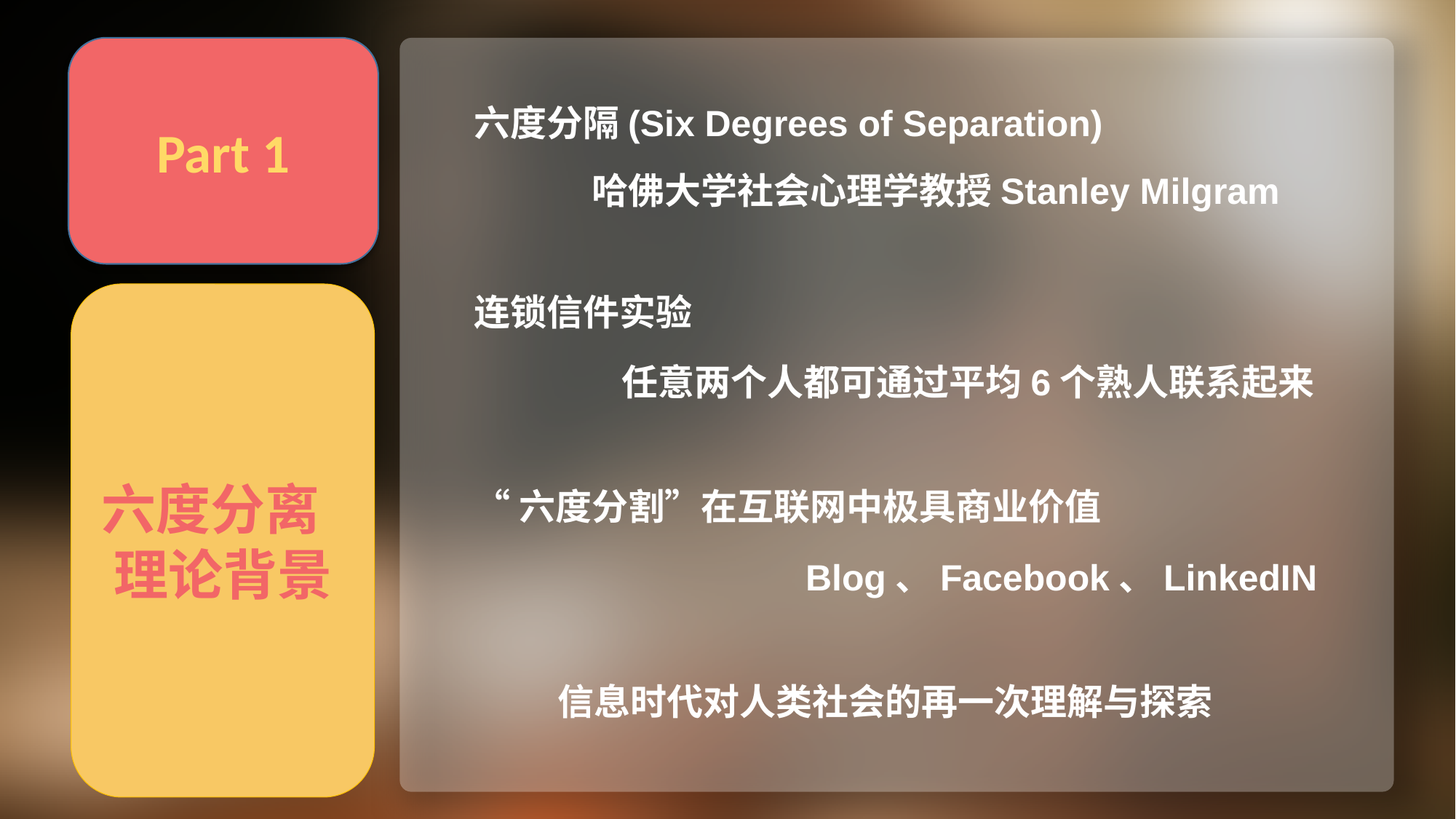

Part 1
六度分隔(Six Degrees of Separation)
化
哈佛大学社会心理学教授Stanley Milgram
六度分离   理论背景
连锁信件实验
任意两个人都可通过平均6个熟人联系起来
“六度分割”在互联网中极具商业价值
Blog、Facebook、LinkedIN
信息时代对人类社会的再一次理解与探索